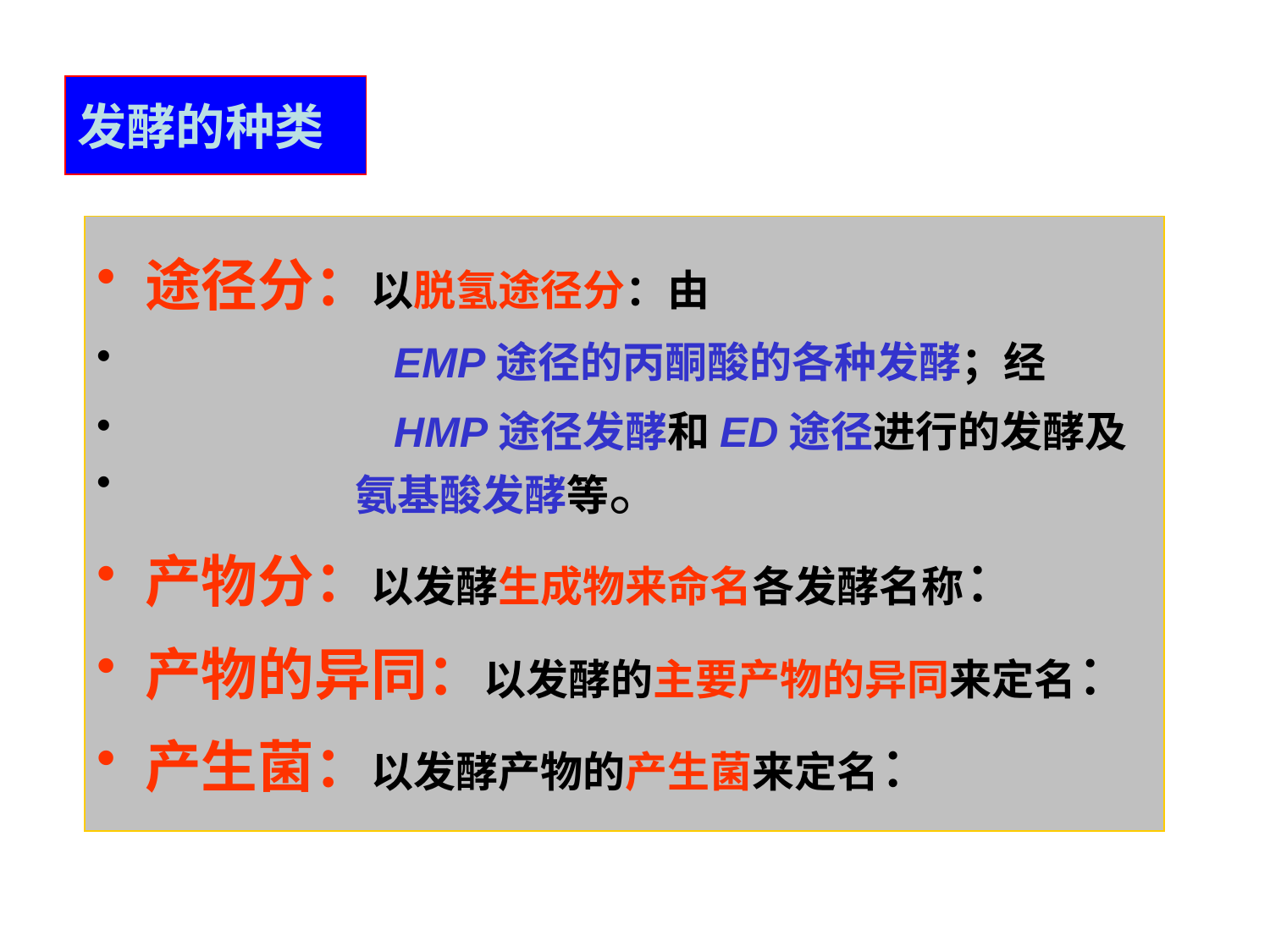

发酵的种类
途径分：以脱氢途径分：由
                     EMP途径的丙酮酸的各种发酵；经
                     HMP途径发酵和ED途径进行的发酵及
                     氨基酸发酵等。
产物分：以发酵生成物来命名各发酵名称：
产物的异同：以发酵的主要产物的异同来定名：
产生菌：以发酵产物的产生菌来定名：